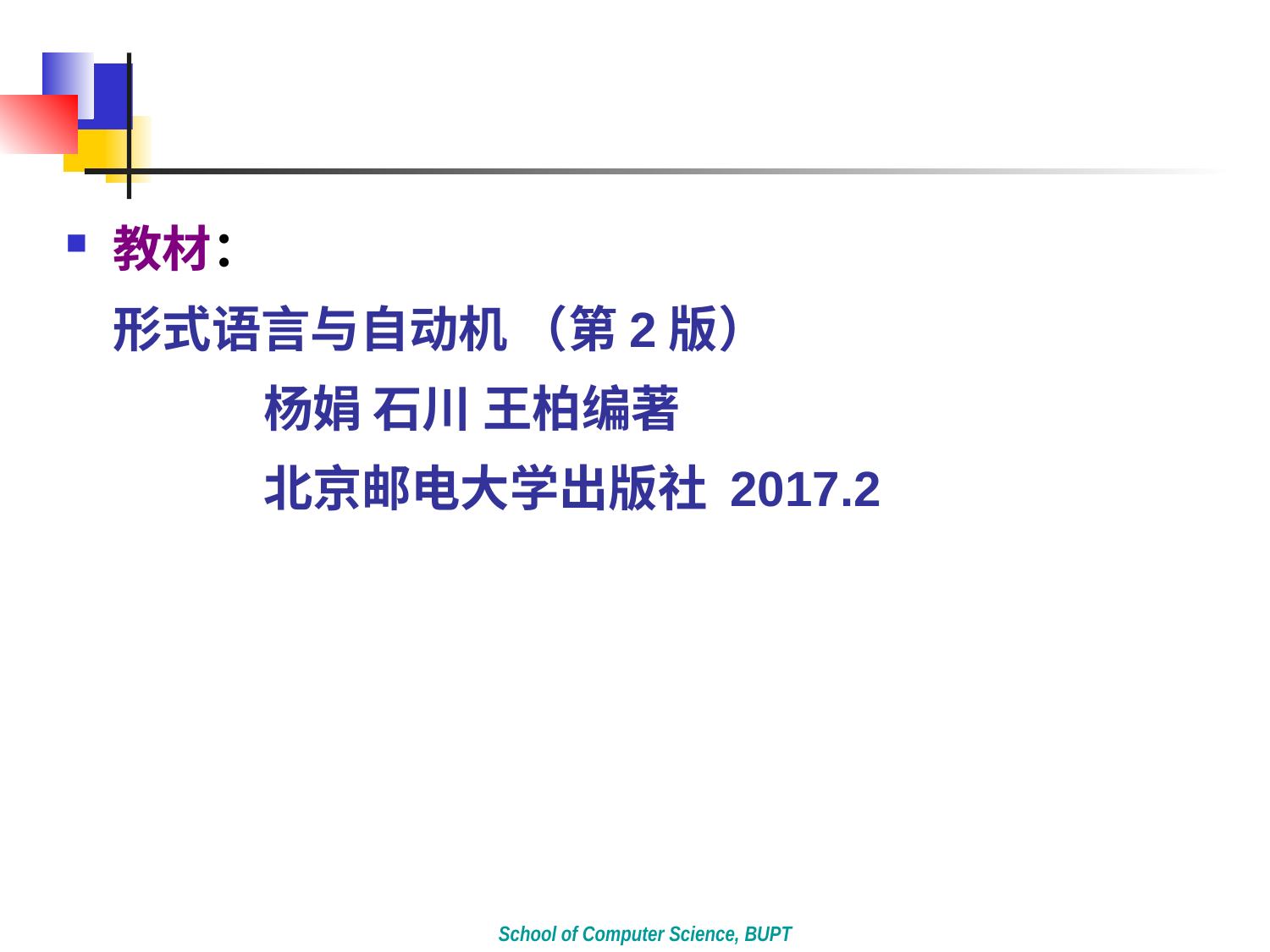

#
教材：
	形式语言与自动机 （第2版）
		 杨娟 石川 王柏编著
		 北京邮电大学出版社 2017.2

School of Computer Science, BUPT
6